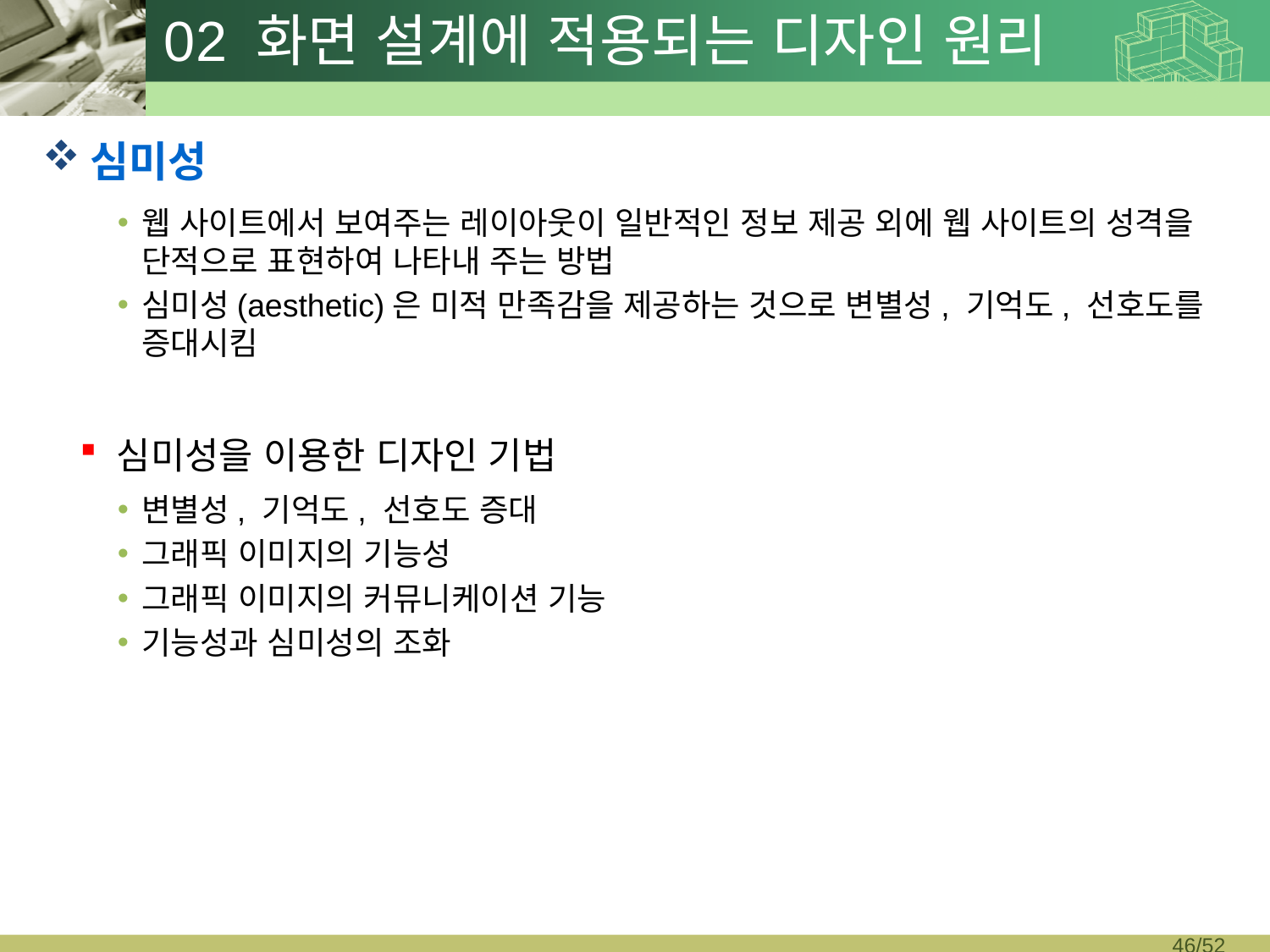

# 02 화면 설계에 적용되는 디자인 원리
심미성
웹 사이트에서 보여주는 레이아웃이 일반적인 정보 제공 외에 웹 사이트의 성격을 단적으로 표현하여 나타내 주는 방법
심미성(aesthetic)은 미적 만족감을 제공하는 것으로 변별성, 기억도, 선호도를 증대시킴

심미성을 이용한 디자인 기법
변별성, 기억도, 선호도 증대
그래픽 이미지의 기능성
그래픽 이미지의 커뮤니케이션 기능
기능성과 심미성의 조화